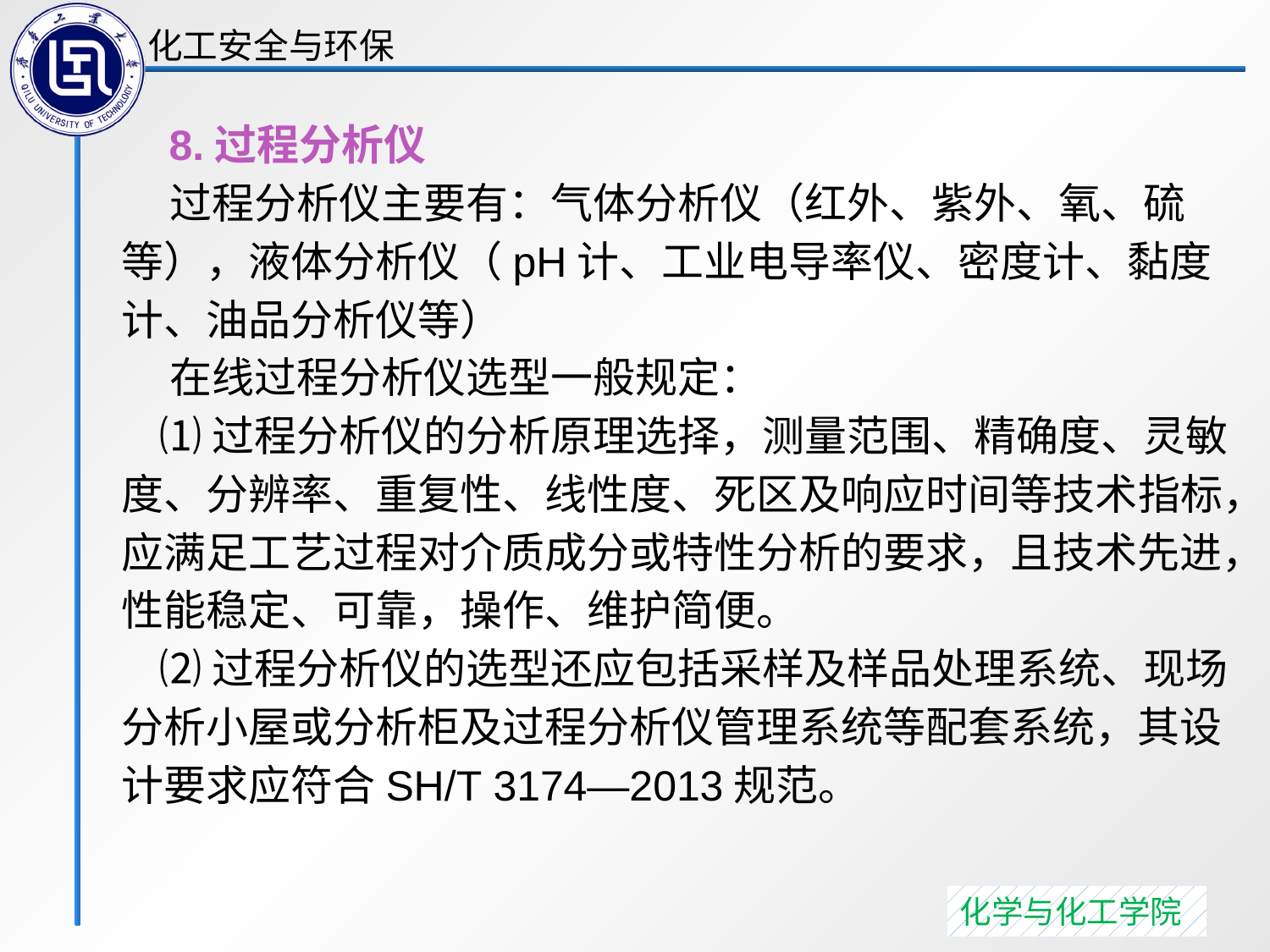

8.过程分析仪
    过程分析仪主要有：气体分析仪（红外、紫外、氧、硫等），液体分析仪（pH计、工业电导率仪、密度计、黏度计、油品分析仪等）
    在线过程分析仪选型一般规定：
    ⑴过程分析仪的分析原理选择，测量范围、精确度、灵敏度、分辨率、重复性、线性度、死区及响应时间等技术指标，应满足工艺过程对介质成分或特性分析的要求，且技术先进，性能稳定、可靠，操作、维护简便。
    ⑵过程分析仪的选型还应包括采样及样品处理系统、现场分析小屋或分析柜及过程分析仪管理系统等配套系统，其设计要求应符合SH/T 3174—2013规范。